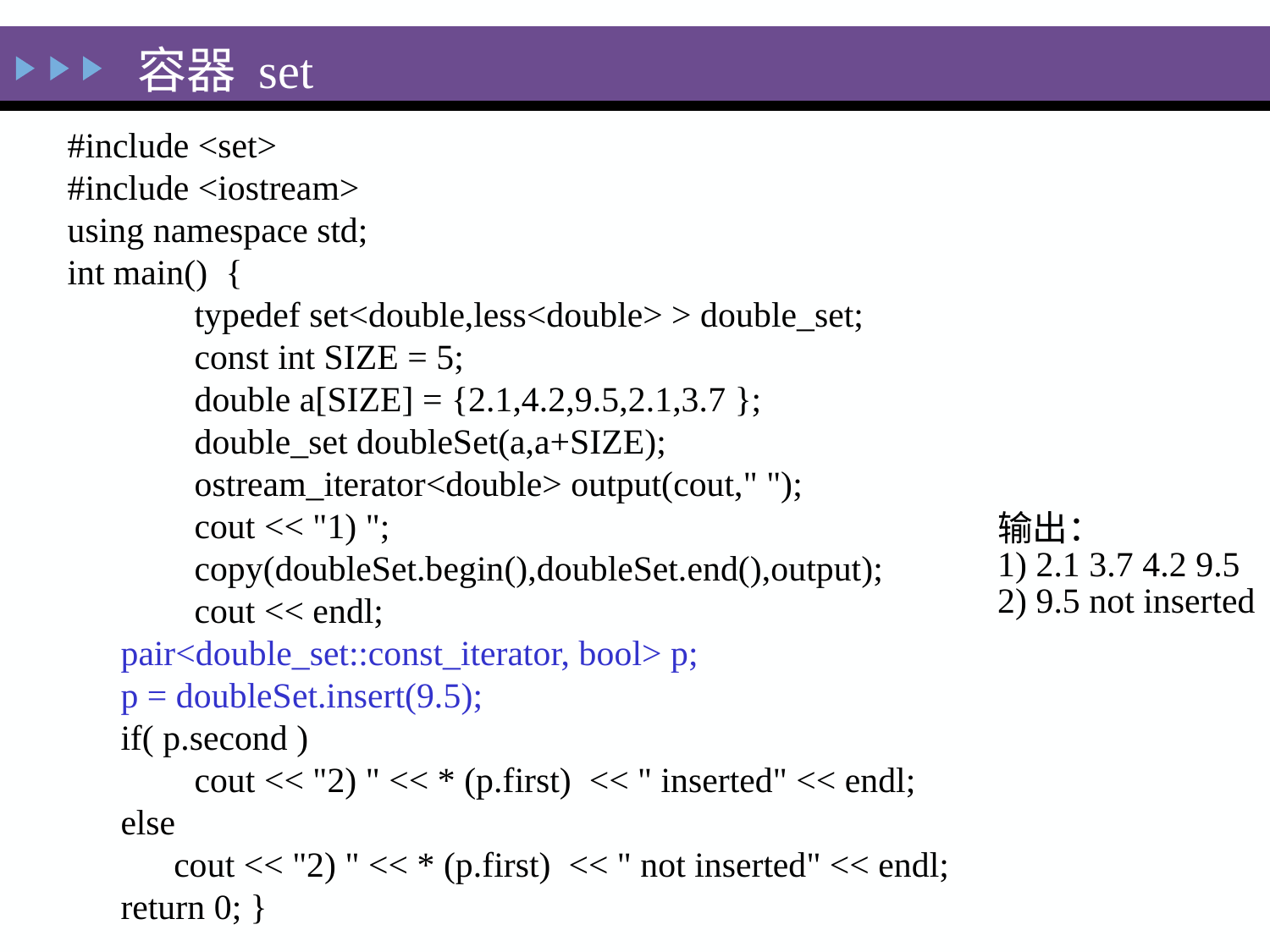

容器 set
#include <set>
#include <iostream>
using namespace std;
int main()  {
	typedef set<double,less<double> > double_set;
	const int SIZE = 5;
	double a[SIZE] = {2.1,4.2,9.5,2.1,3.7 };
	double_set doubleSet(a,a+SIZE);
	ostream_iterator<double> output(cout," ");
	cout << "1) ";
	copy(doubleSet.begin(),doubleSet.end(),output);
	cout << endl;
      pair<double_set::const_iterator, bool> p;
      p = doubleSet.insert(9.5);
      if( p.second )
	cout << "2) " << * (p.first)  << " inserted" << endl;
      else
            cout << "2) " << * (p.first)  << " not inserted" << endl;
      return 0; }
输出：
1) 2.1 3.7 4.2 9.5
2) 9.5 not inserted